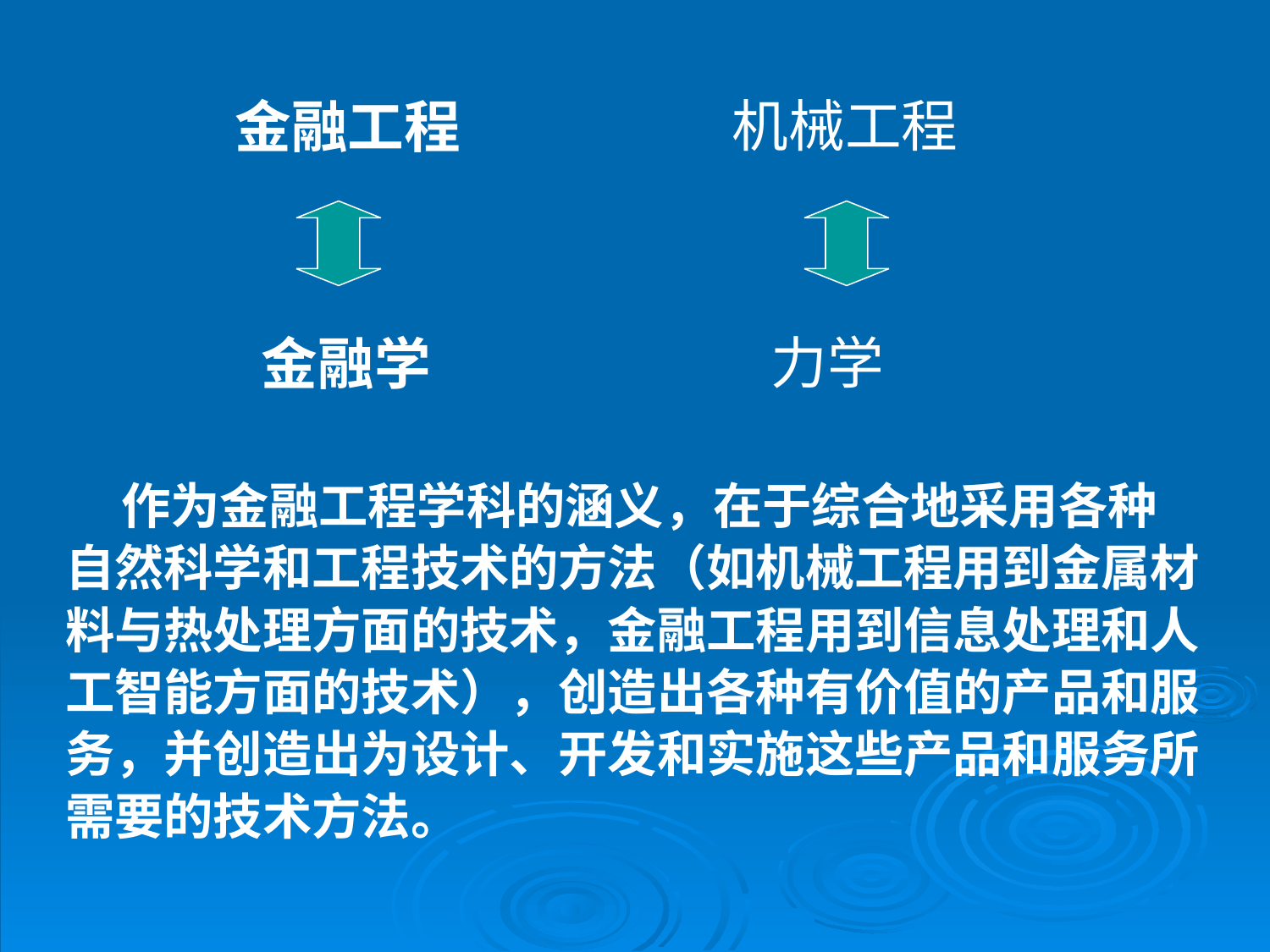

金融工程

 金融学
机械工程

  力学

    作为金融工程学科的涵义，在于综合地采用各种自然科学和工程技术的方法（如机械工程用到金属材料与热处理方面的技术，金融工程用到信息处理和人工智能方面的技术），创造出各种有价值的产品和服务，并创造出为设计、开发和实施这些产品和服务所需要的技术方法。